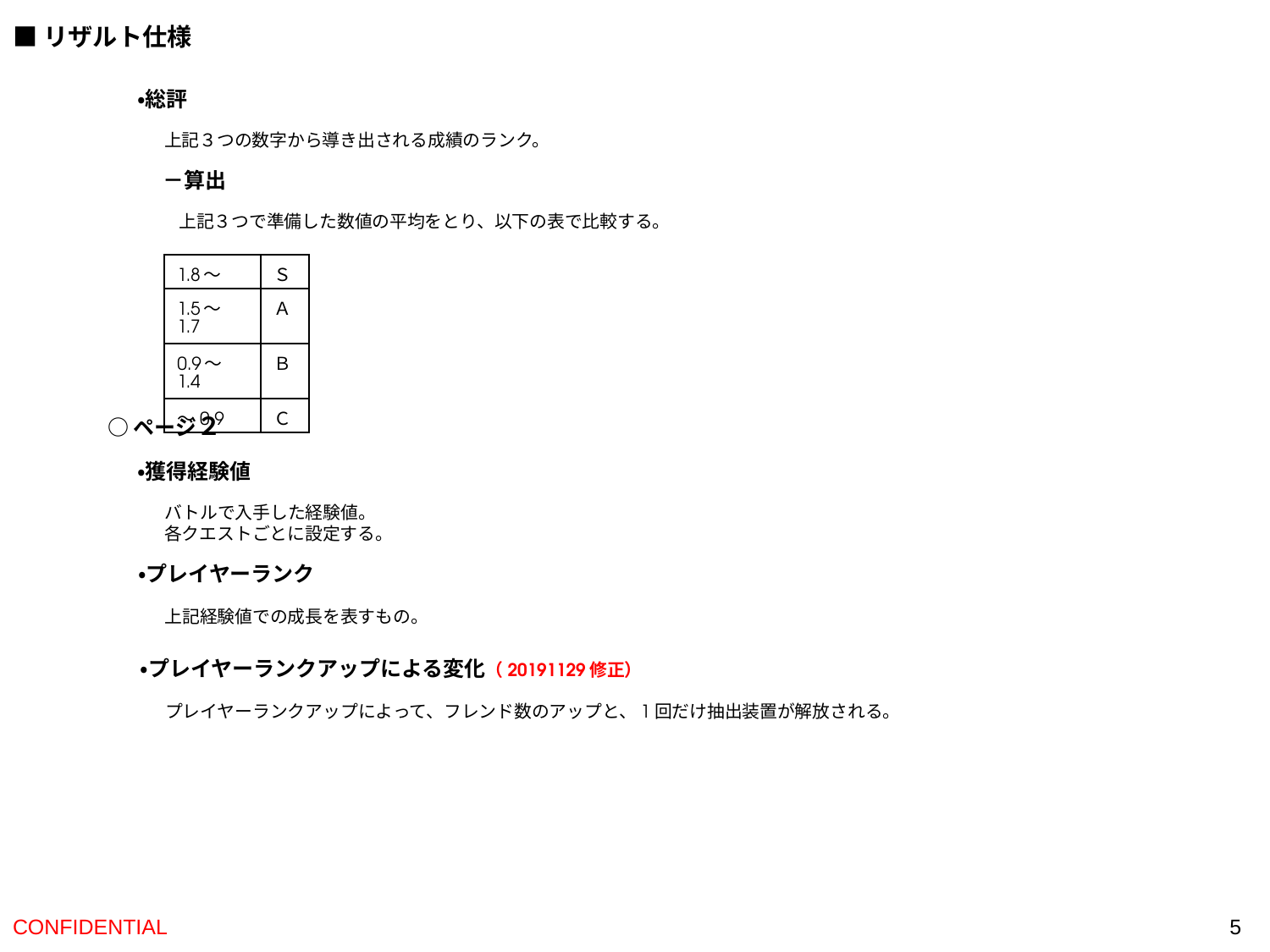

■リザルト仕様
・総評
上記３つの数字から導き出される成績のランク。
－算出
上記３つで準備した数値の平均をとり、以下の表で比較する。
| 1.8～ | Ｓ |
| --- | --- |
| 1.5～1.7 | Ａ |
| 0.9～1.4 | Ｂ |
| ～0.9 | Ｃ |
○ページ２
・獲得経験値
バトルで入手した経験値。
各クエストごとに設定する。
・プレイヤーランク
上記経験値での成長を表すもの。
・プレイヤーランクアップによる変化（20191129修正）
プレイヤーランクアップによって、フレンド数のアップと、1回だけ抽出装置が解放される。
5
CONFIDENTIAL